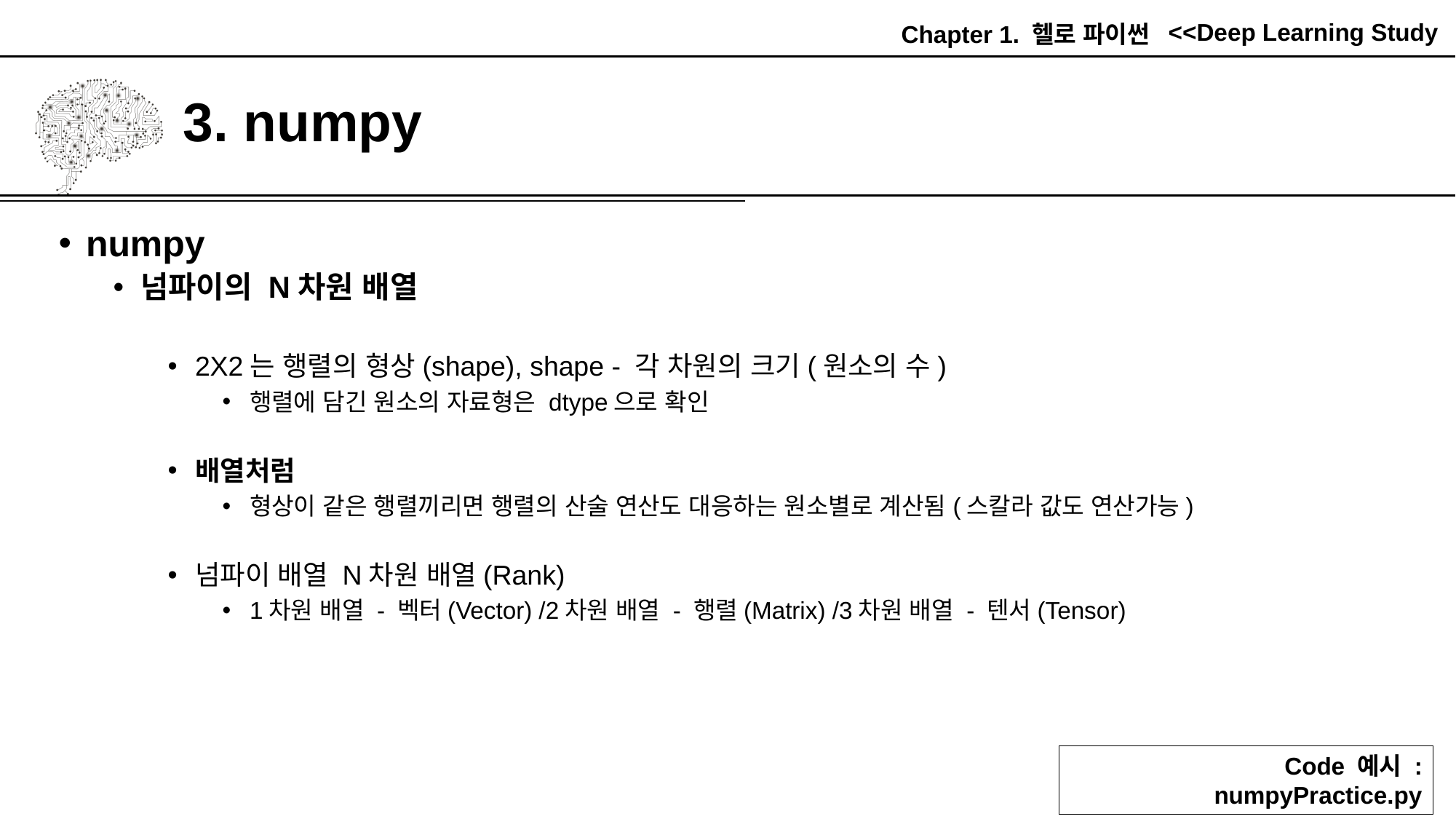

Chapter 1. 헬로 파이썬
# 3. numpy
numpy
넘파이의 N차원 배열

2X2는 행렬의 형상(shape), shape - 각 차원의 크기(원소의 수)
행렬에 담긴 원소의 자료형은 dtype으로 확인

배열처럼
형상이 같은 행렬끼리면 행렬의 산술 연산도 대응하는 원소별로 계산됨(스칼라 값도 연산가능)

넘파이 배열 N차원 배열(Rank)
1차원 배열 - 벡터(Vector) /2차원 배열 - 행렬(Matrix) /3차원 배열 - 텐서(Tensor)

Code 예시 : numpyPractice.py